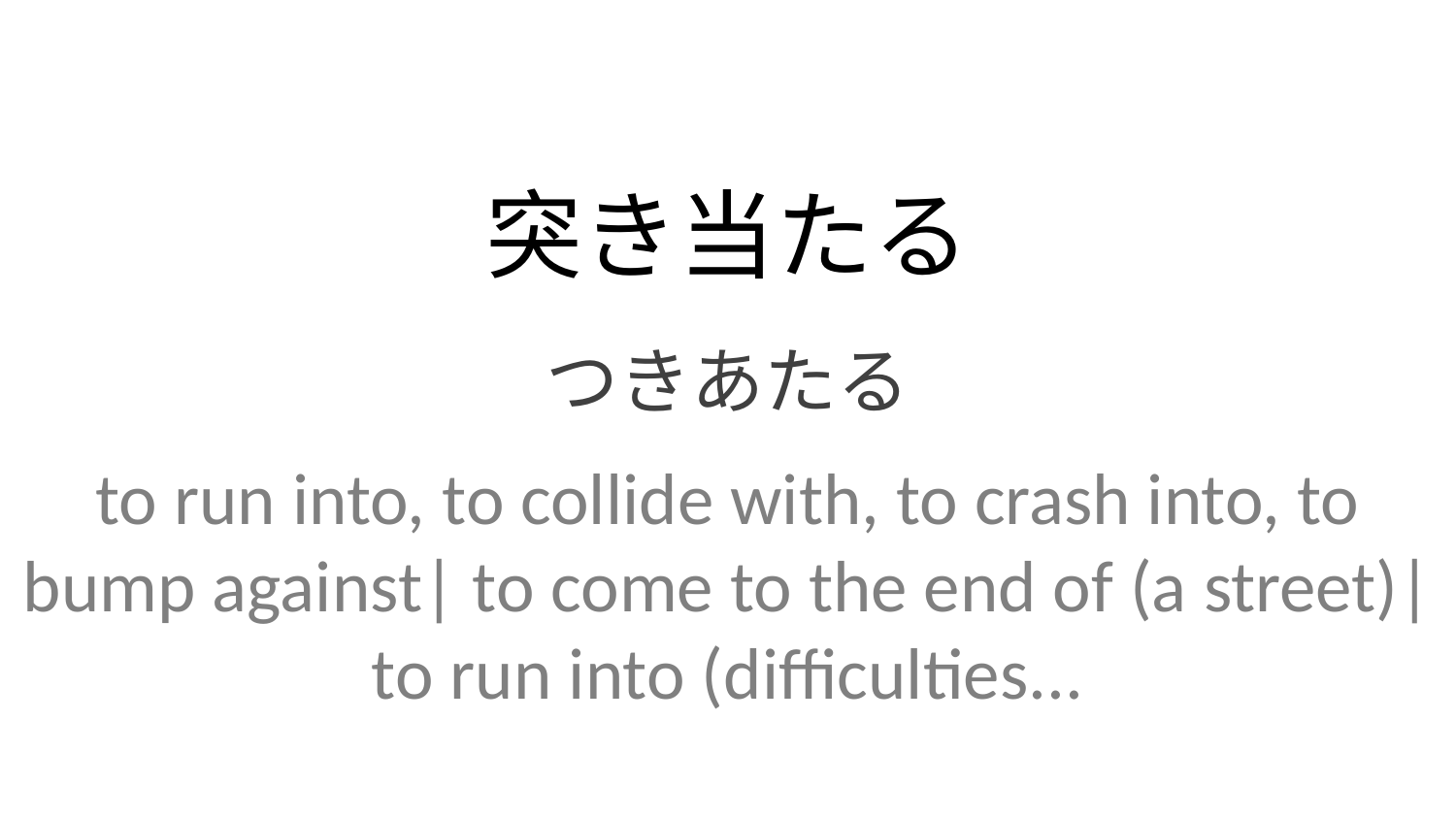

突き当たる

つきあたる
to run into, to collide with, to crash into, to bump against| to come to the end of (a street)| to run into (difficulties...